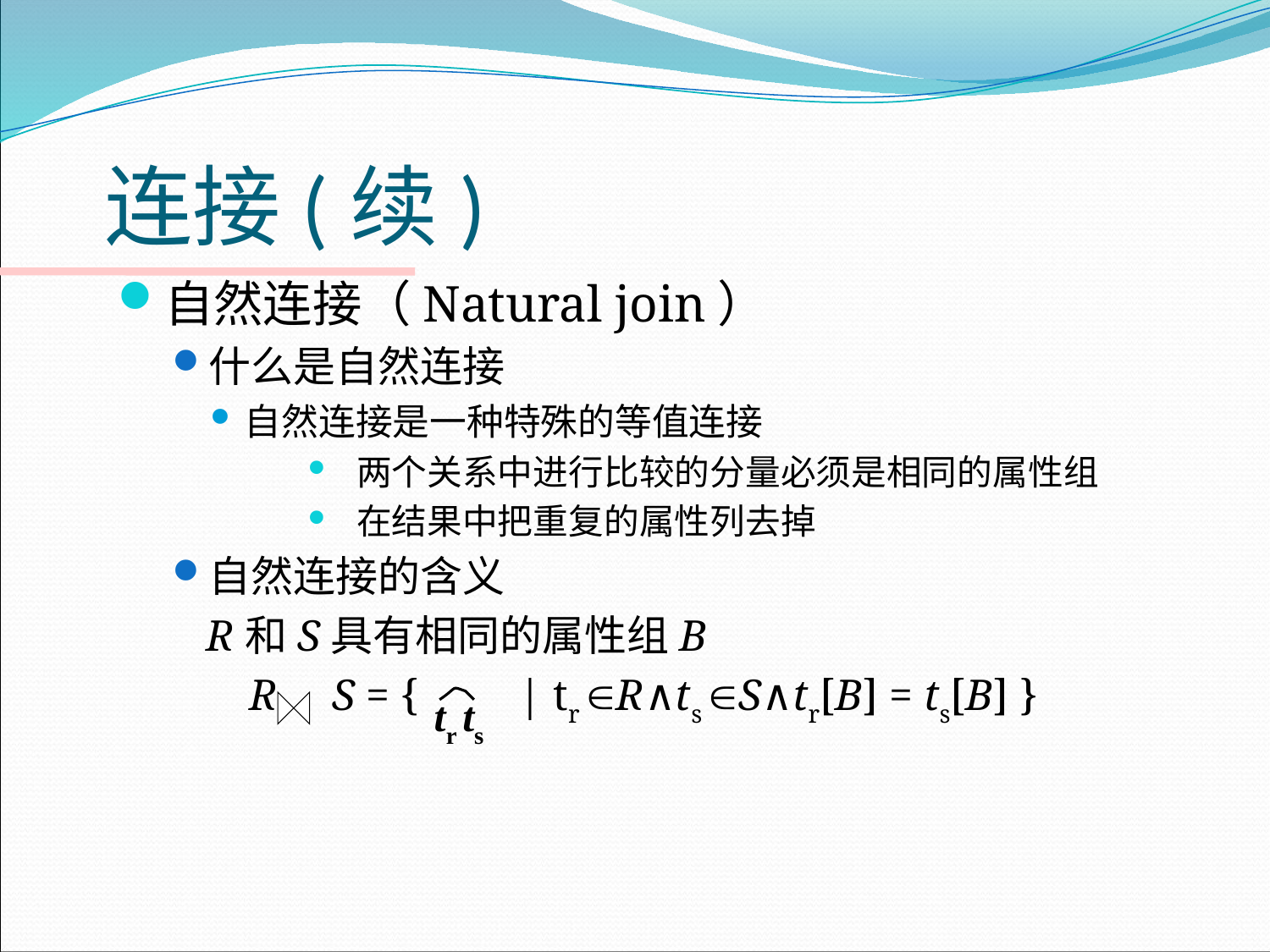

# 连接(续)
自然连接（Natural join）
什么是自然连接
自然连接是一种特殊的等值连接
两个关系中进行比较的分量必须是相同的属性组
在结果中把重复的属性列去掉
自然连接的含义
	R和S具有相同的属性组B
       R     S = {         | tr ∈R∧ts ∈S∧tr[B] = ts[B] }

tr ts

182